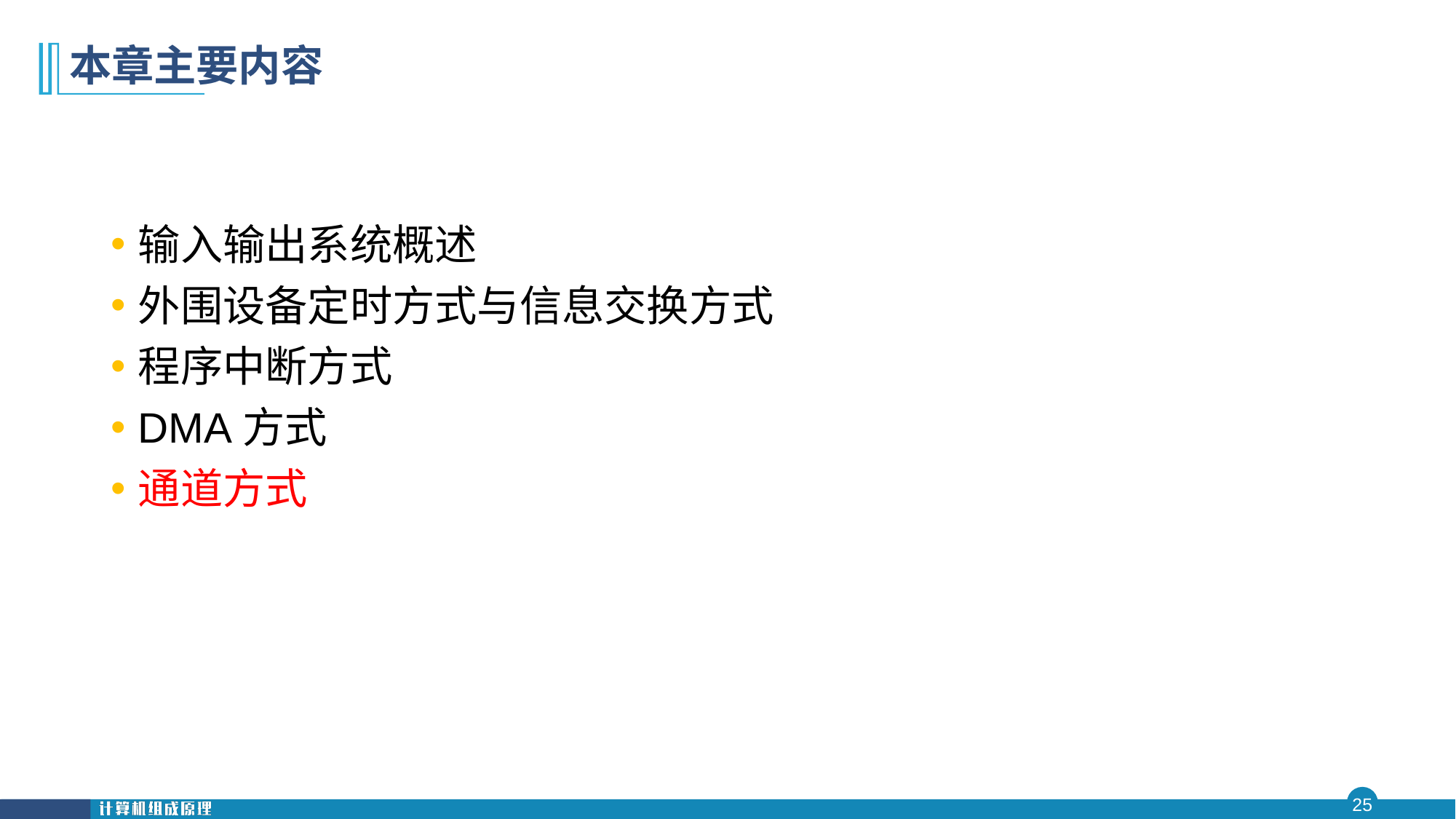

# 本章主要内容
输入输出系统概述
外围设备定时方式与信息交换方式
程序中断方式
DMA方式
通道方式